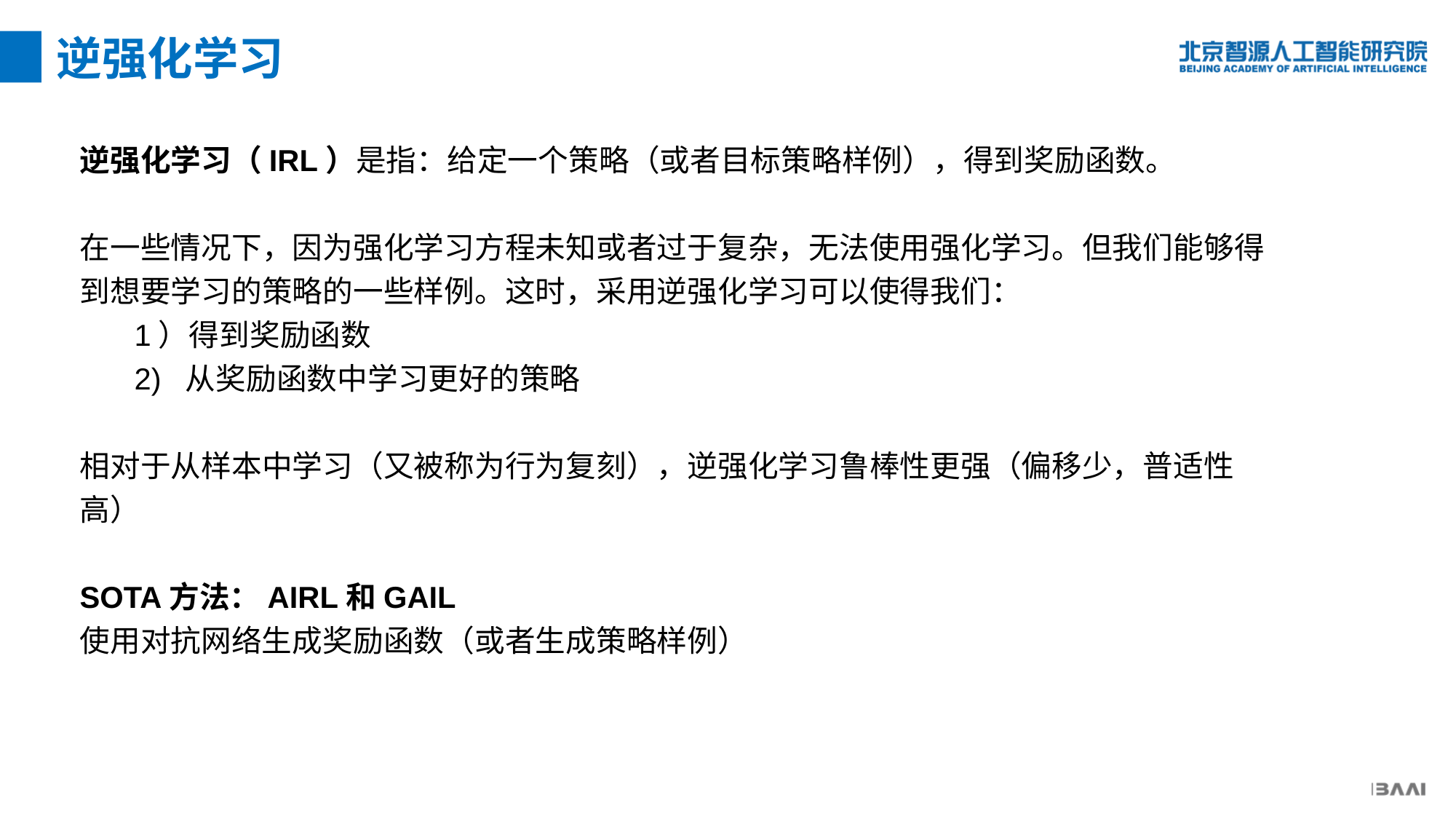

逆强化学习
逆强化学习（IRL）是指：给定一个策略（或者目标策略样例），得到奖励函数。

在一些情况下，因为强化学习方程未知或者过于复杂，无法使用强化学习。但我们能够得到想要学习的策略的一些样例。这时，采用逆强化学习可以使得我们：
1）得到奖励函数
2)  从奖励函数中学习更好的策略

相对于从样本中学习（又被称为行为复刻），逆强化学习鲁棒性更强（偏移少，普适性高）

SOTA方法：AIRL和GAIL
使用对抗网络生成奖励函数（或者生成策略样例）